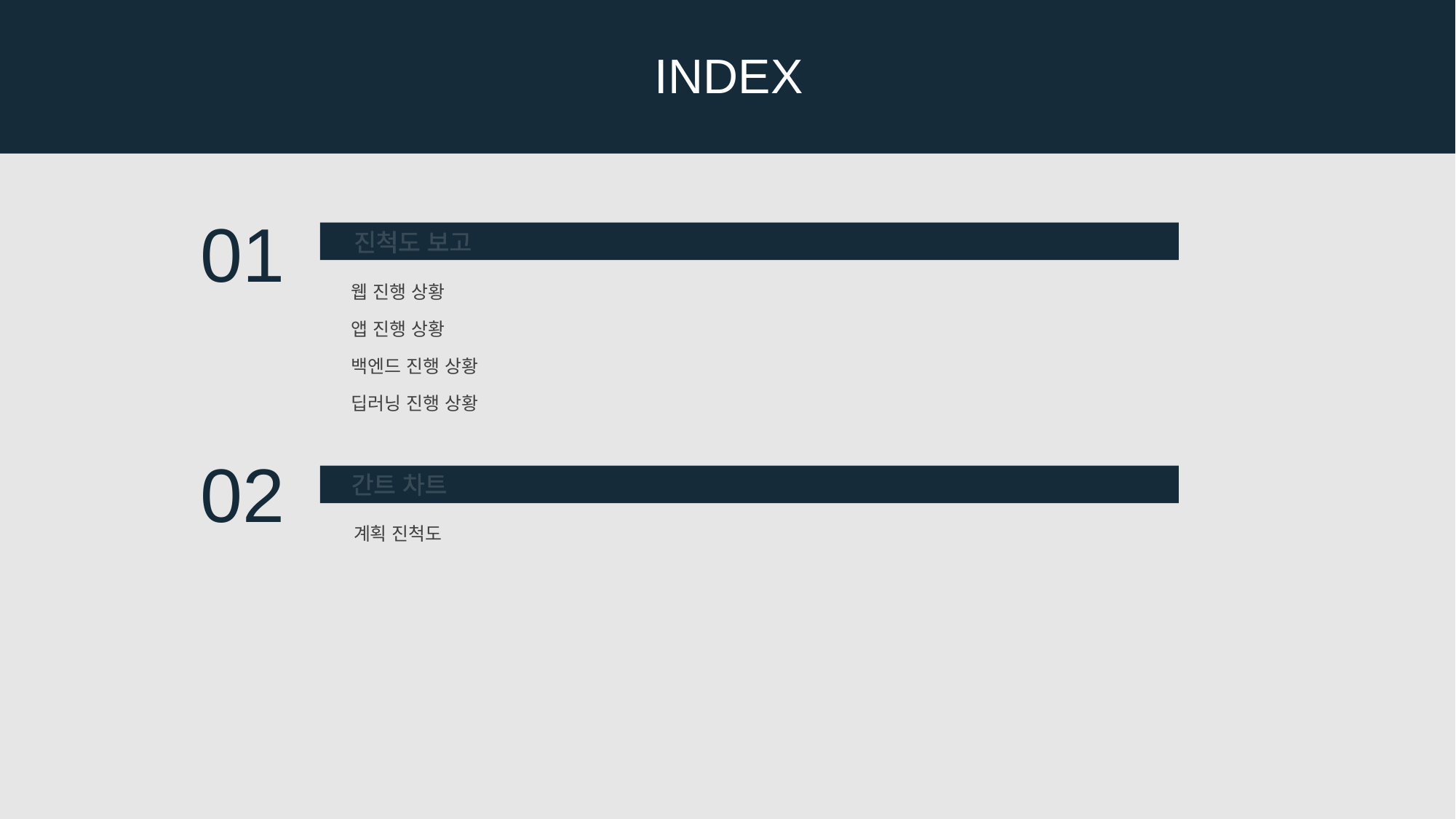

INDEX

01
진척도 보고

웹 진행 상황
앱 진행 상황
백엔드 진행 상황
딥러닝 진행 상황
02
간트 차트

계획 진척도